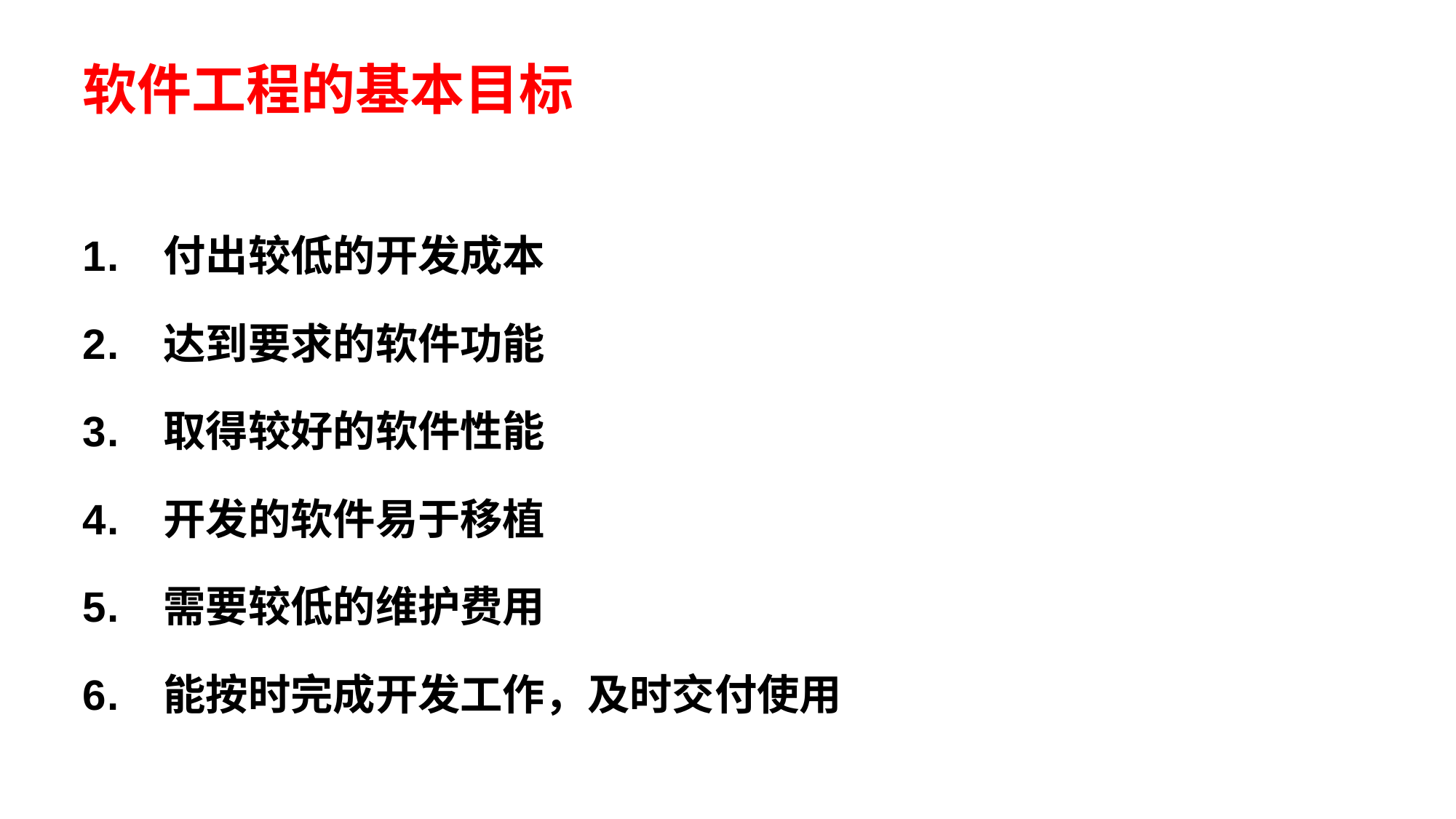

软件工程的基本目标
 付出较低的开发成本
 达到要求的软件功能
 取得较好的软件性能
 开发的软件易于移植
 需要较低的维护费用
 能按时完成开发工作，及时交付使用